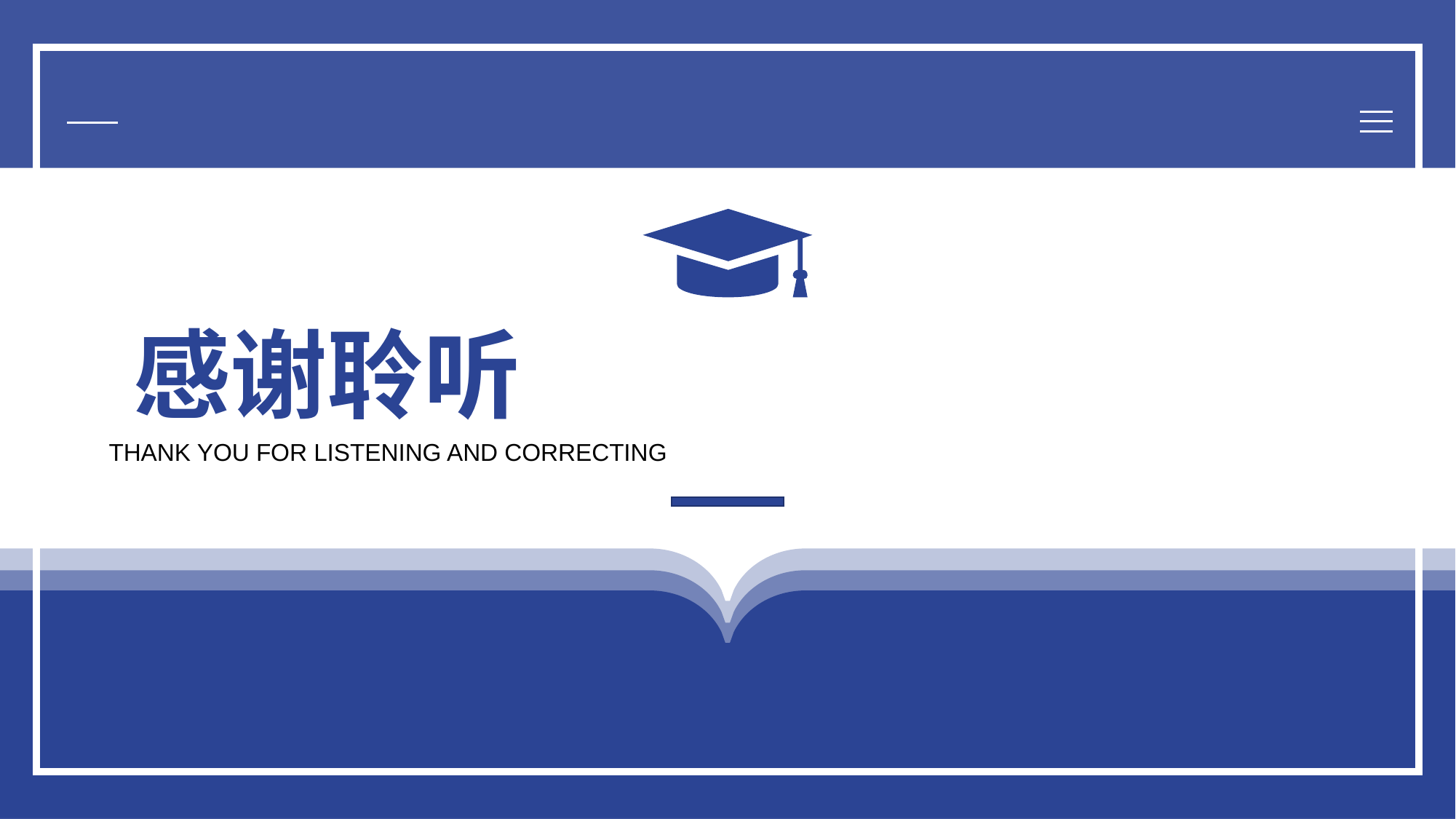

# 感谢聆听
THANK YOU FOR LISTENING AND CORRECTING